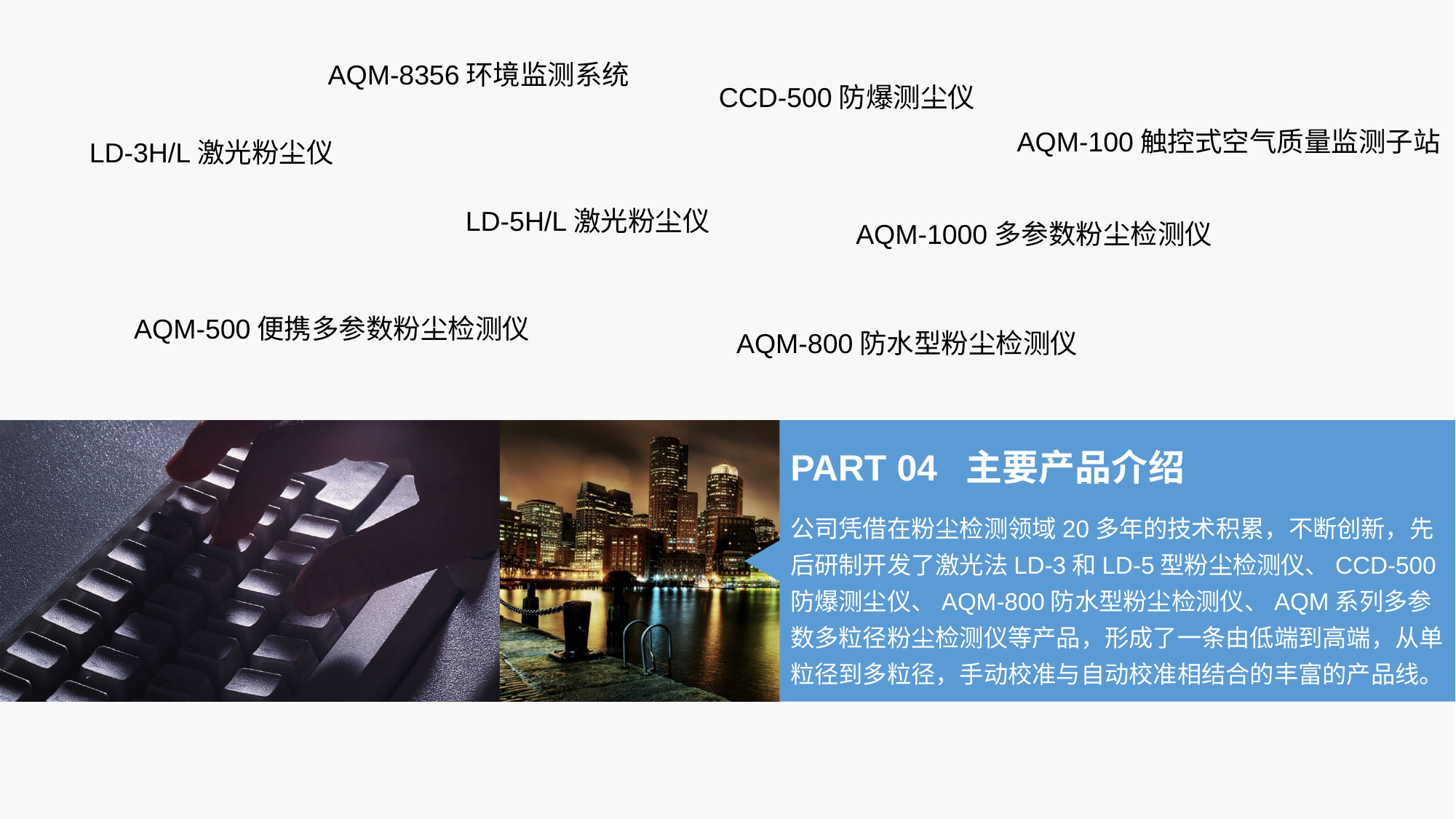

AQM-8356环境监测系统
CCD-500防爆测尘仪
AQM-100触控式空气质量监测子站
LD-3H/L激光粉尘仪
LD-5H/L激光粉尘仪
AQM-1000多参数粉尘检测仪
AQM-500便携多参数粉尘检测仪
AQM-800防水型粉尘检测仪

PART 04  主要产品介绍
公司凭借在粉尘检测领域20多年的技术积累，不断创新，先后研制开发了激光法LD-3和LD-5型粉尘检测仪、CCD-500防爆测尘仪、AQM-800防水型粉尘检测仪、AQM系列多参数多粒径粉尘检测仪等产品，形成了一条由低端到高端，从单粒径到多粒径，手动校准与自动校准相结合的丰富的产品线。